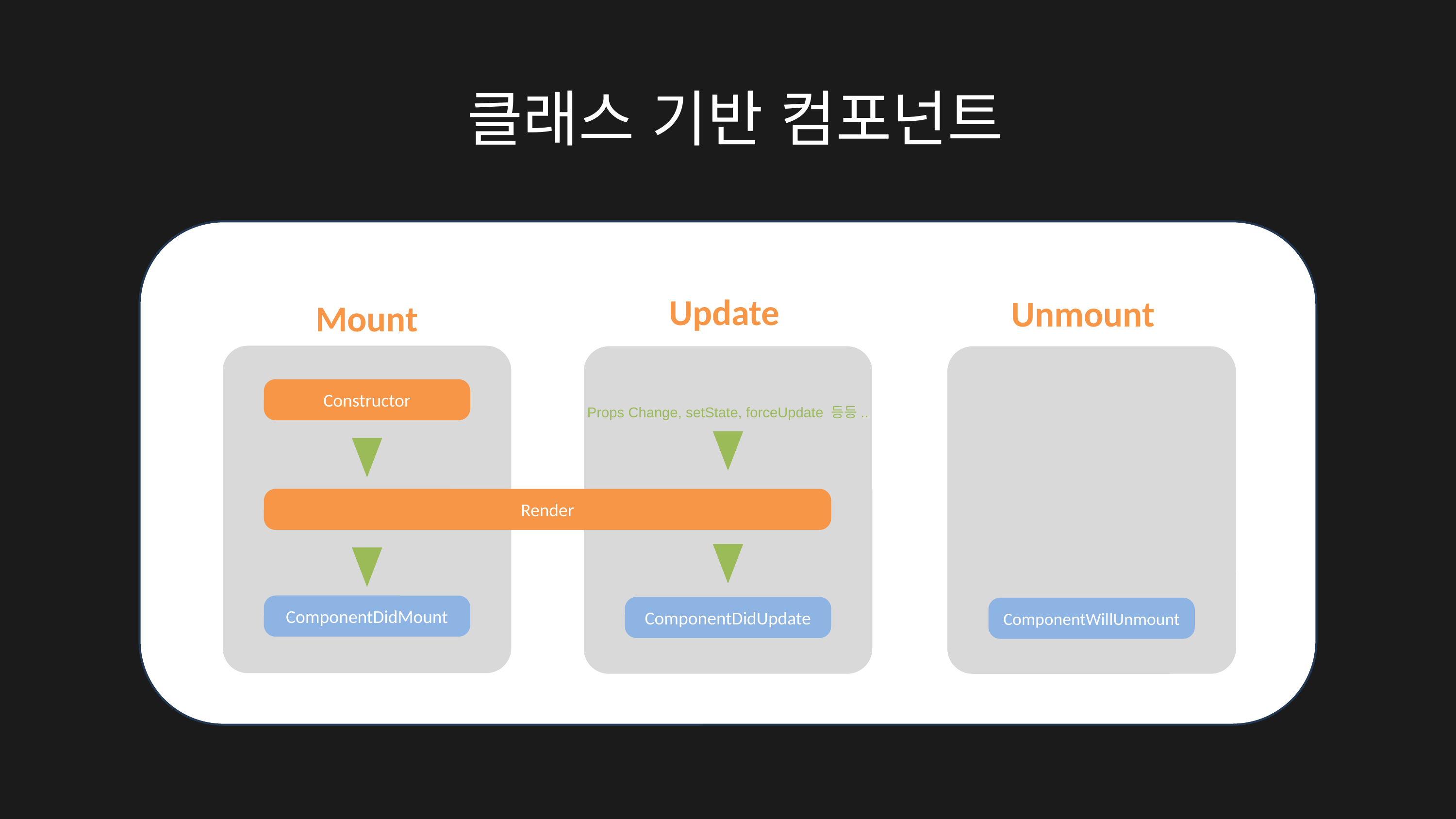

클래스 기반 컴포넌트

Update
Unmount
Mount

Constructor
Props Change, setState, forceUpdate 등등..

Render

ComponentDidMount
ComponentDidUpdate
ComponentWillUnmount